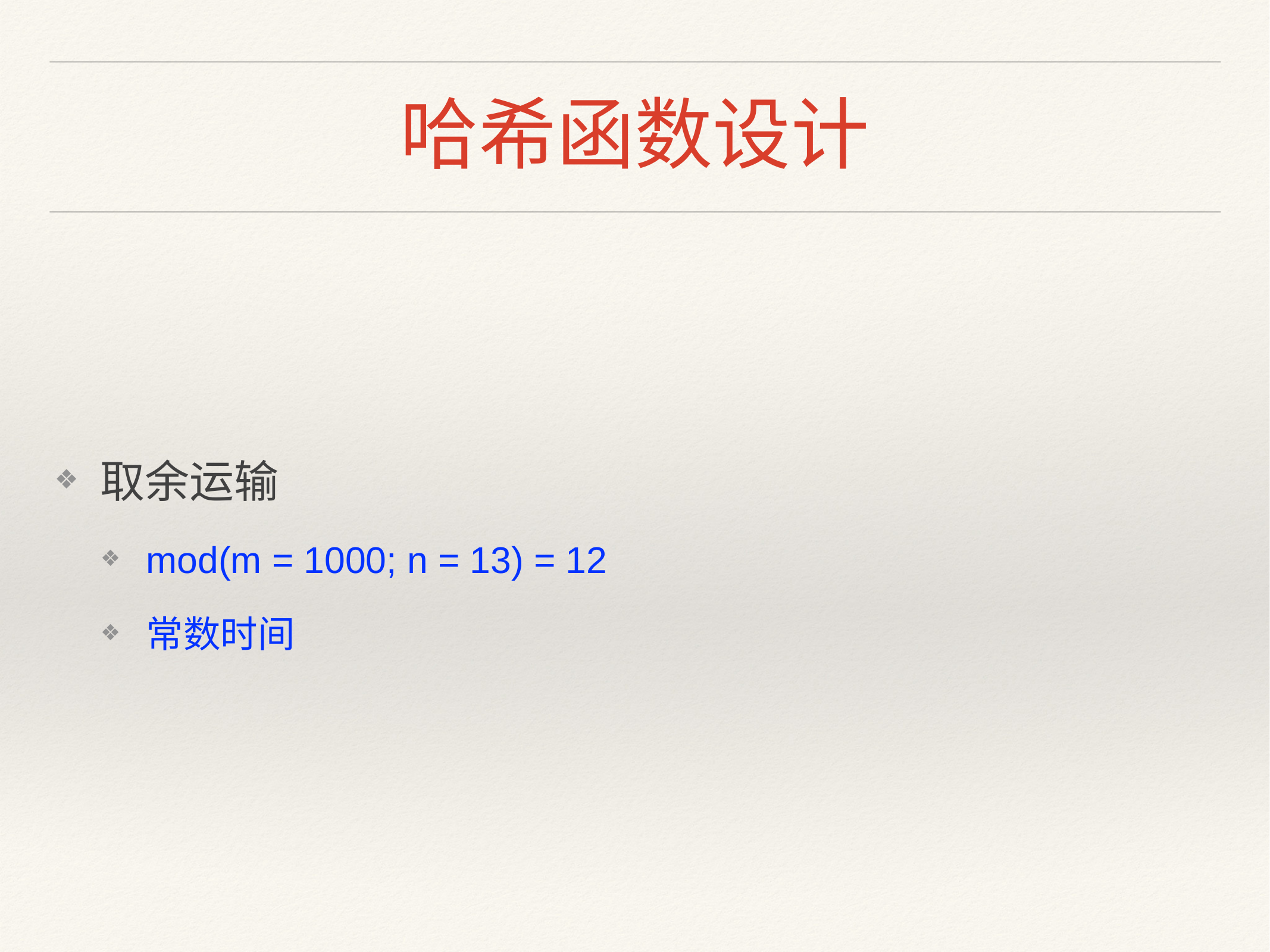

# 哈希函数设计
取余运输
mod(m = 1000; n = 13) = 12
常数时间